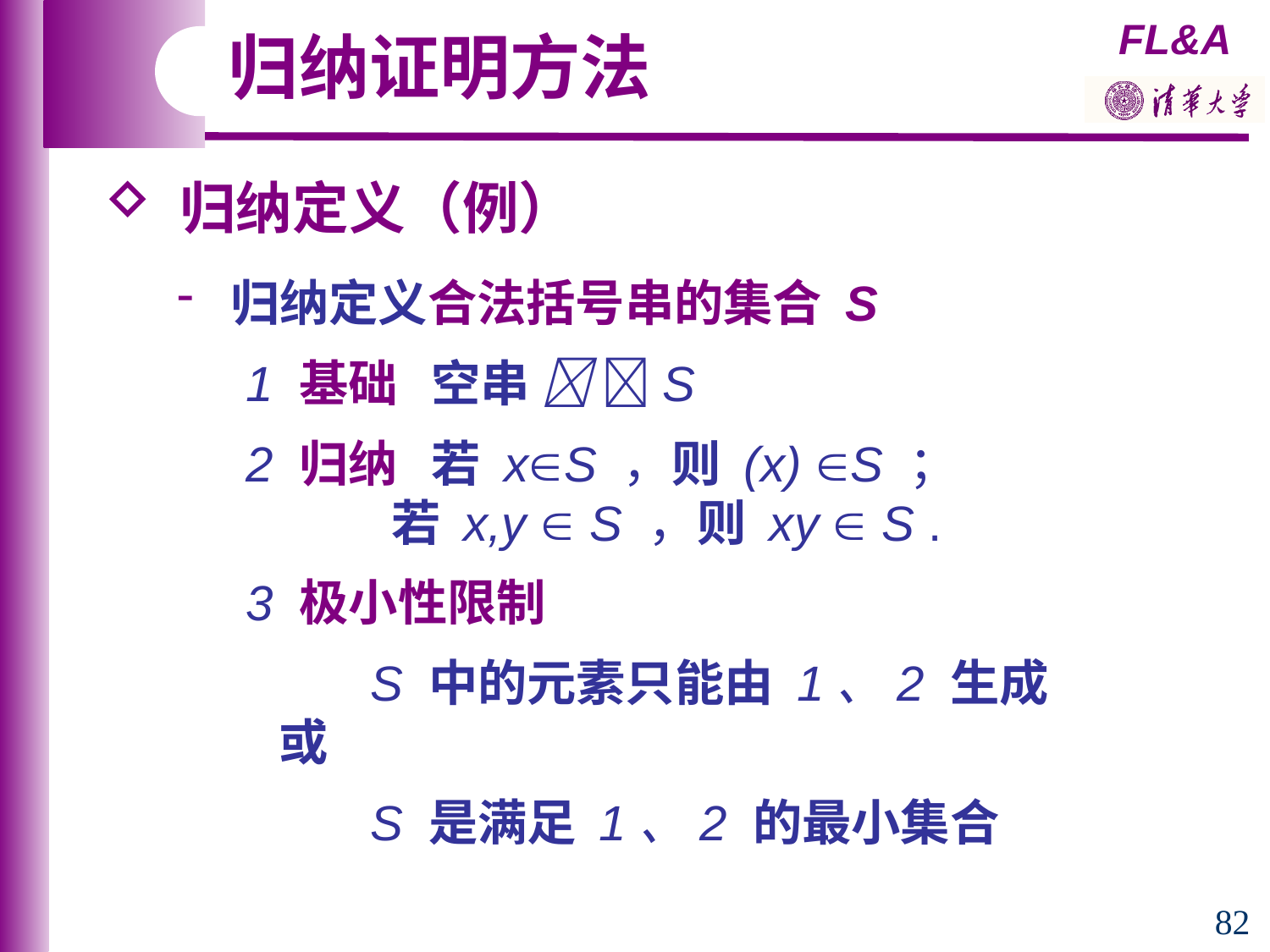

归纳证明方法
 归纳定义（例）
 归纳定义合法括号串的集合 S

     1 基础   空串 ε ∈S

     2 归纳   若 x∈S ，则 (x) ∈S ；
                  若 x,y ∈ S ，则 xy ∈ S .

     3 极小性限制

              S 中的元素只能由 1、2 生成
        或

              S 是满足 1、2 的最小集合

82